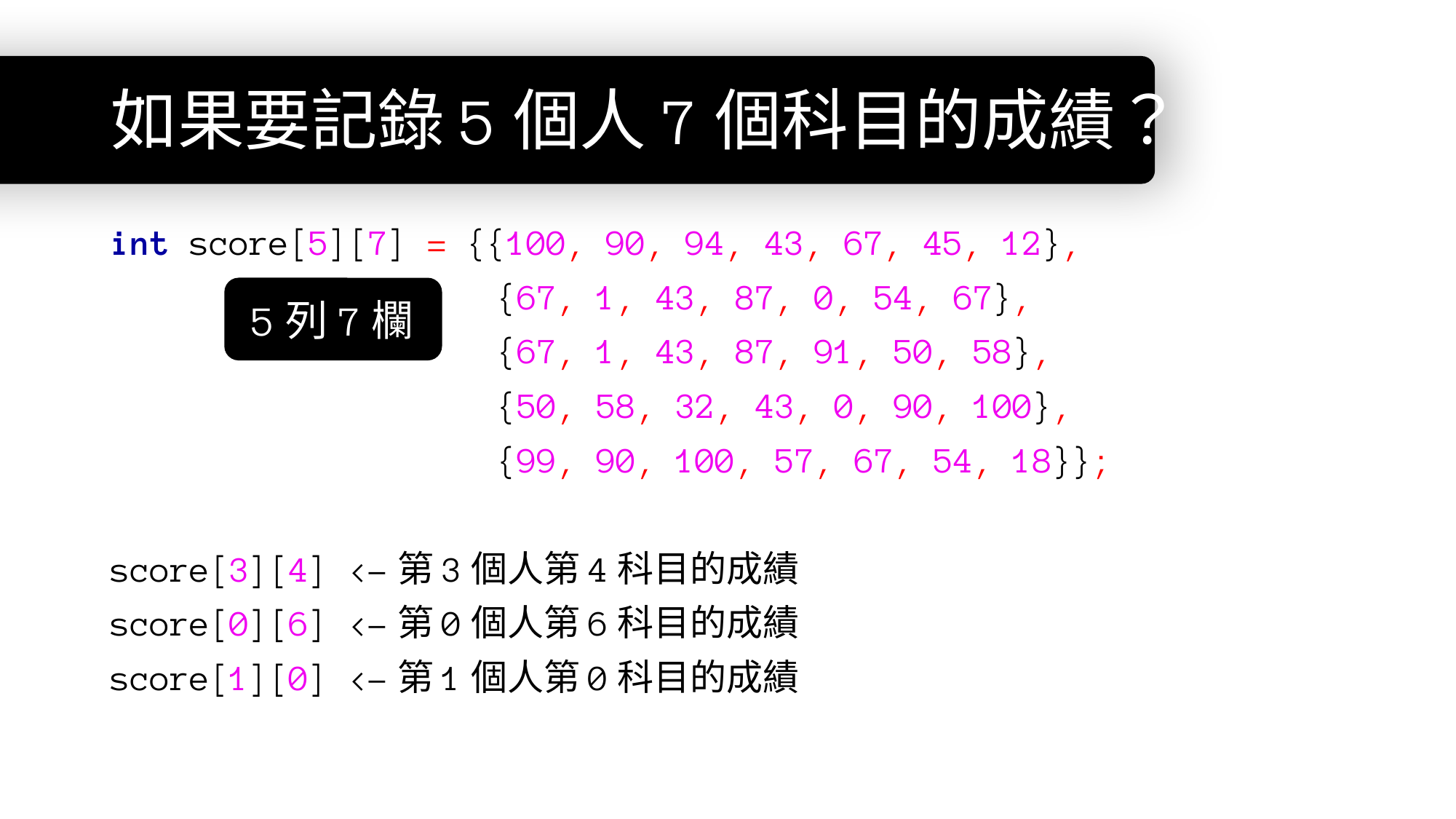

# 如果要記錄5個人7個科目的成績？

int score[5][7] = {{100, 90, 94, 43, 67, 45, 12},
			   {67, 1, 43, 87, 0, 54, 67},
			   {67, 1, 43, 87, 91, 50, 58},
			   {50, 58, 32, 43, 0, 90, 100},
			   {99, 90, 100, 57, 67, 54, 18}};

score[3][4] <-第3個人第4科目的成績
score[0][6] <-第0個人第6科目的成績
score[1][0] <-第1個人第0科目的成績

5列7欄